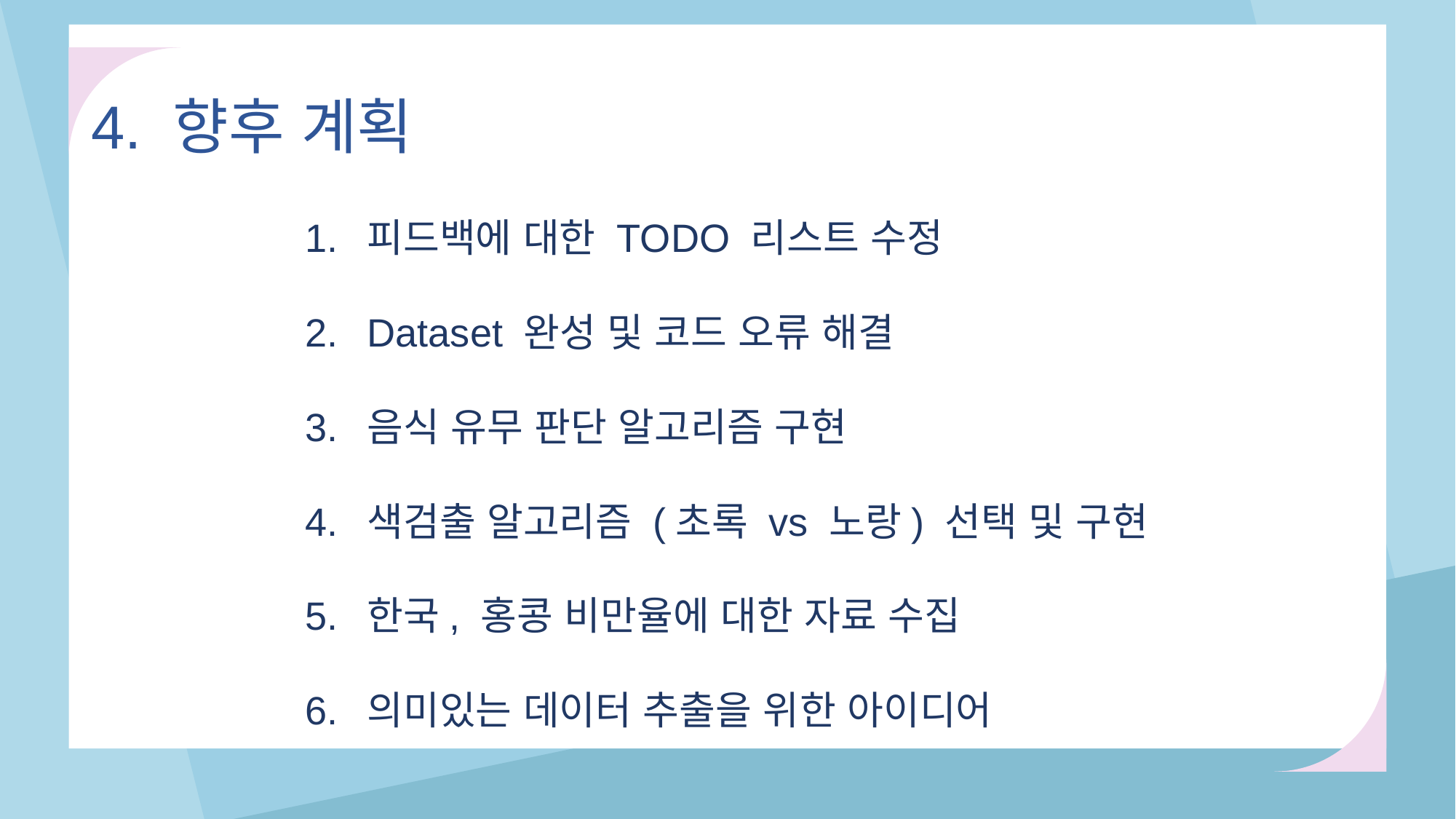

4. 향후 계획
피드백에 대한 TODO 리스트 수정
Dataset 완성 및 코드 오류 해결
음식 유무 판단 알고리즘 구현
색검출 알고리즘 (초록 vs 노랑) 선택 및 구현
한국, 홍콩 비만율에 대한 자료 수집
의미있는 데이터 추출을 위한 아이디어